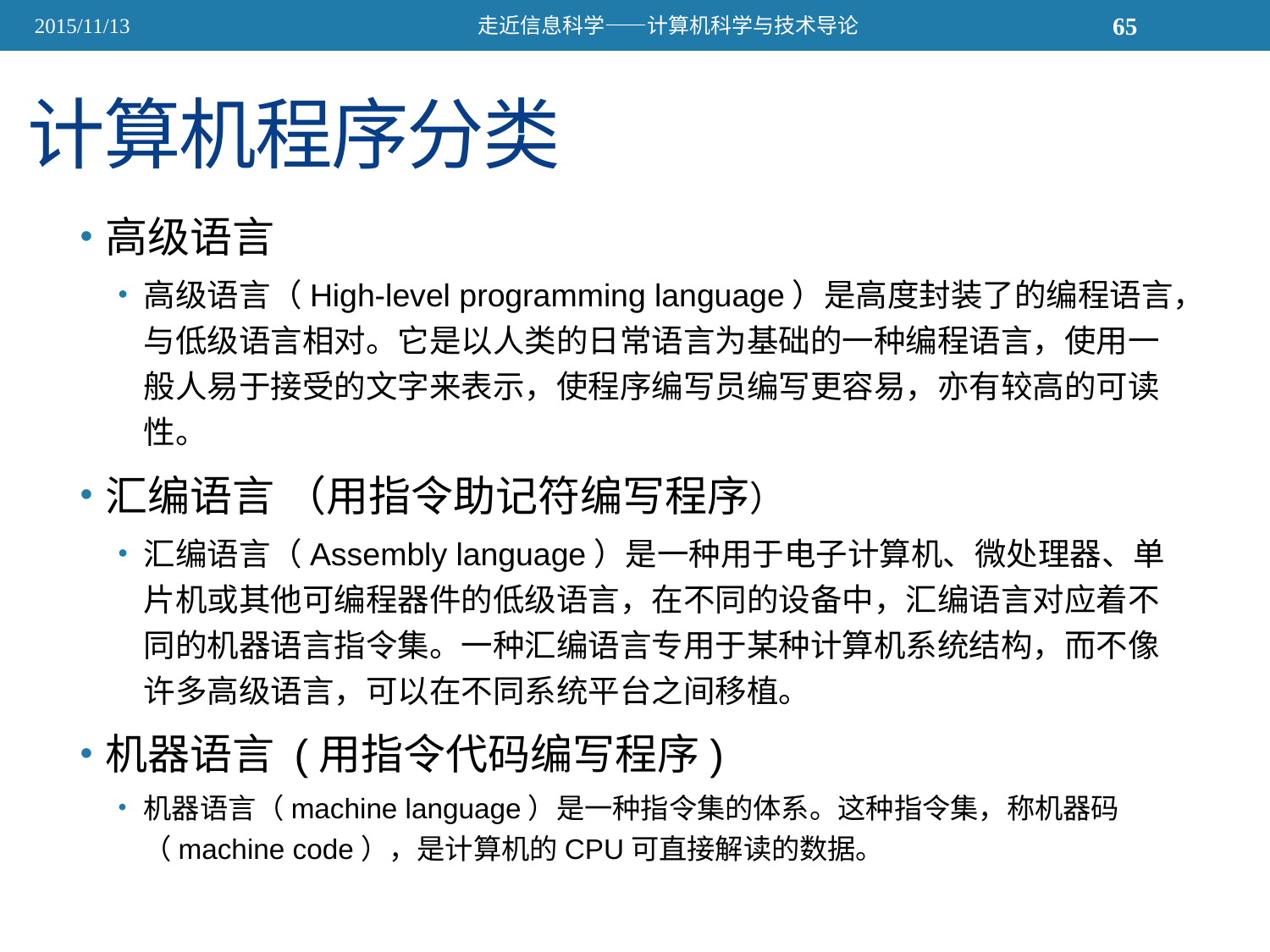

2015/11/13
走近信息科学——计算机科学与技术导论
65
# 计算机程序分类
高级语言
高级语言（High-level programming language）是高度封装了的编程语言，与低级语言相对。它是以人类的日常语言为基础的一种编程语言，使用一般人易于接受的文字来表示，使程序编写员编写更容易，亦有较高的可读性。
汇编语言 （用指令助记符编写程序）
汇编语言（Assembly language）是一种用于电子计算机、微处理器、单片机或其他可编程器件的低级语言，在不同的设备中，汇编语言对应着不同的机器语言指令集。一种汇编语言专用于某种计算机系统结构，而不像许多高级语言，可以在不同系统平台之间移植。
机器语言 (用指令代码编写程序)
机器语言（machine language）是一种指令集的体系。这种指令集，称机器码（machine code），是计算机的CPU可直接解读的数据。